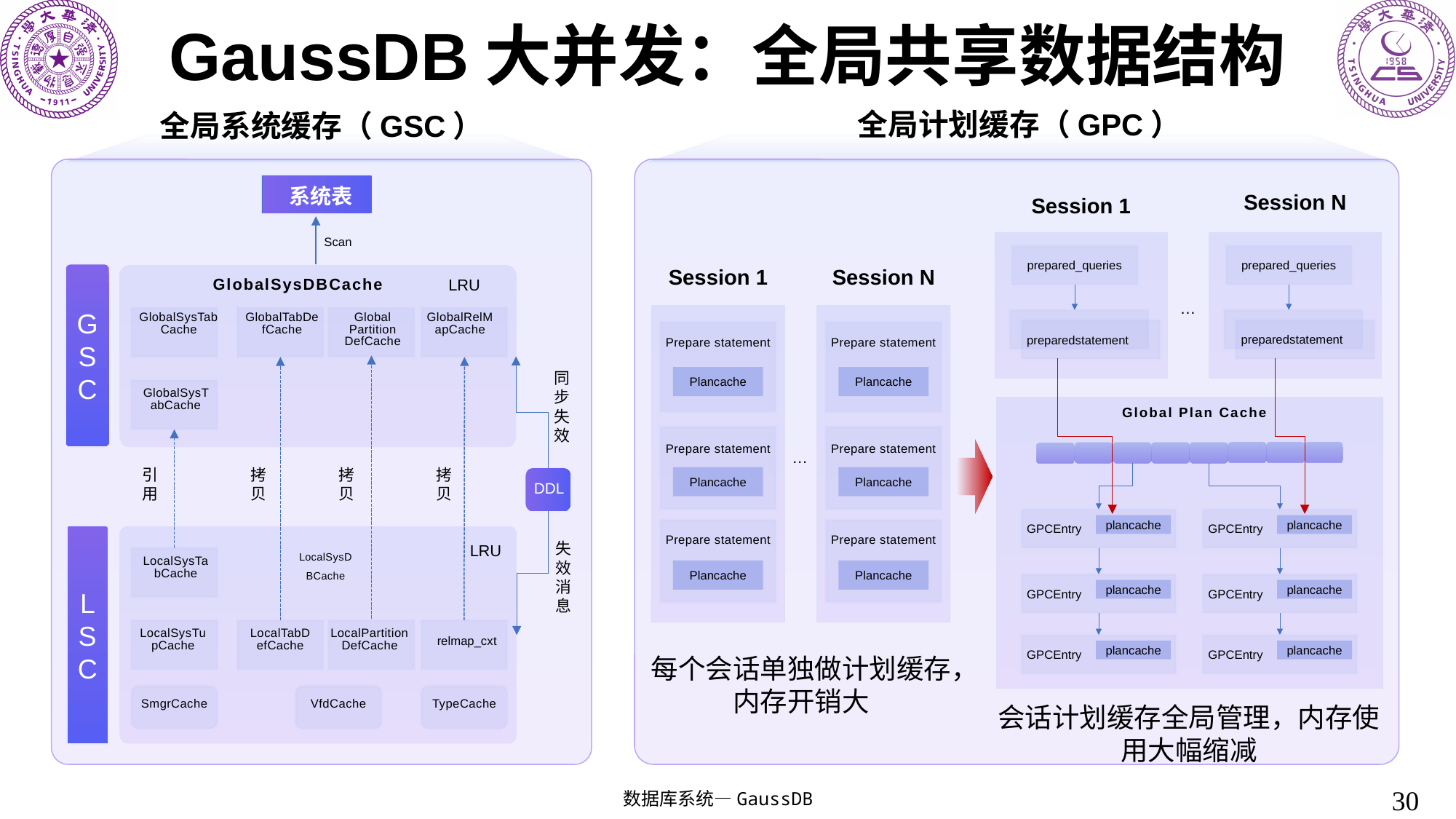

# GaussDB大并发：全局共享数据结构
全局计划缓存（GPC）
全局系统缓存（GSC）

系统表
Session N
Session 1
Scan

prepared_queries
prepared_queries
Session 1
Session N
G
S
C

GlobalSysDBCache
LRU
…

Prepare statement
Prepare statement
Plancache
Plancache

Prepare statement
Prepare statement
…
Plancache
Plancache

Prepare statement
Prepare statement
Plancache
Plancache
GlobalSysTabCache
GlobalTabDefCache
Global Partition DefCache
GlobalRelMapCache

preparedstatement
preparedstatement

同步失效

GlobalSysTabCache

Global Plan Cache

引用
拷贝
拷贝
拷贝
DDL
GPCEntry
GPCEntry
plancache
plancache
LSC

失效消息
LRU
LocalSysDBCache

LocalSysTabCache
GPCEntry
GPCEntry
plancache
plancache

LocalSysTupCache
LocalTabDefCache
LocalPartitionDefCache
relmap_cxt
GPCEntry
GPCEntry
plancache
plancache
每个会话单独做计划缓存，内存开销大

SmgrCache
VfdCache
TypeCache
会话计划缓存全局管理，内存使用大幅缩减
30
数据库系统—GaussDB